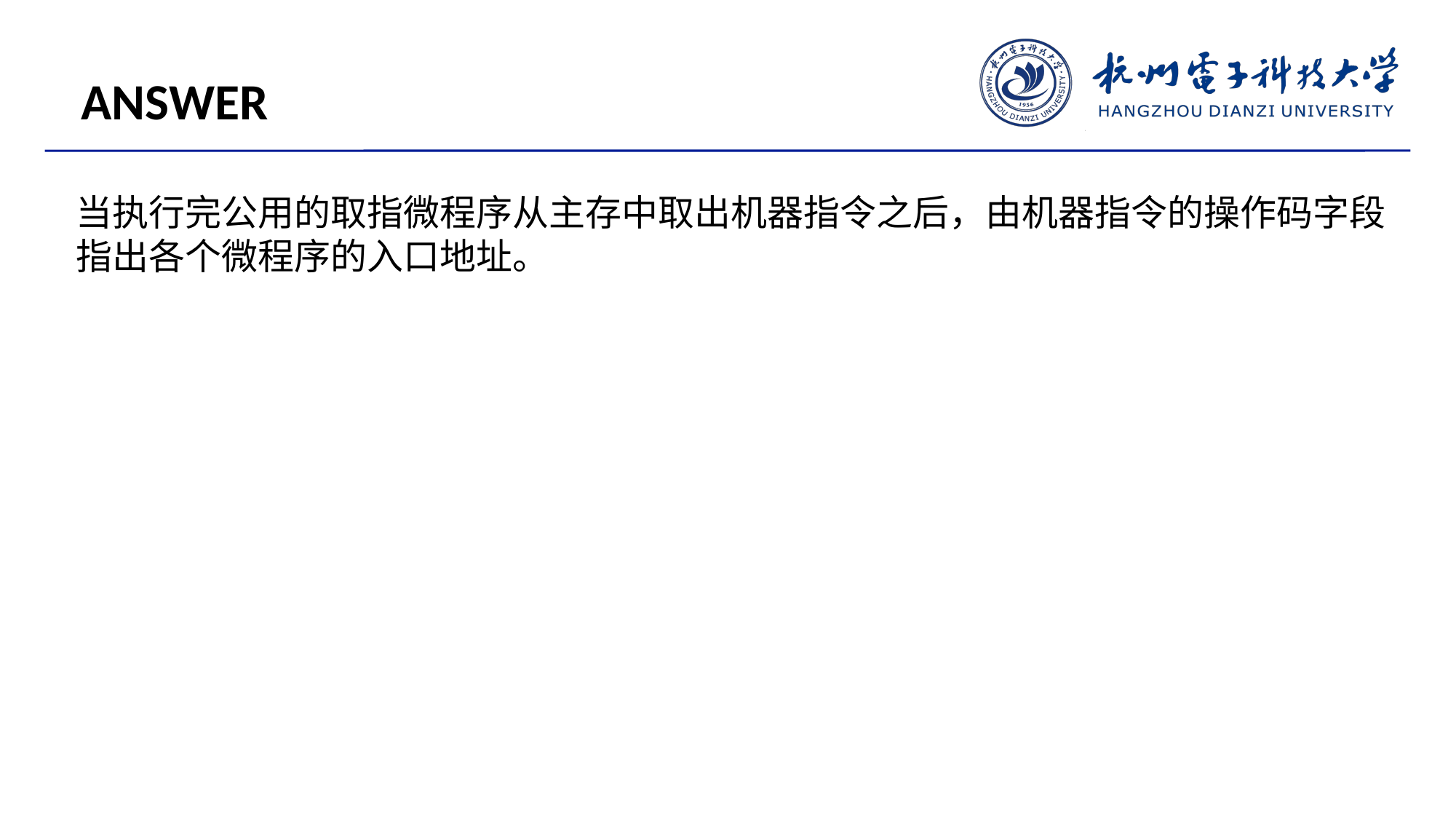

ANSWER
当执行完公用的取指微程序从主存中取出机器指令之后，由机器指令的操作码字段指出各个微程序的入口地址。